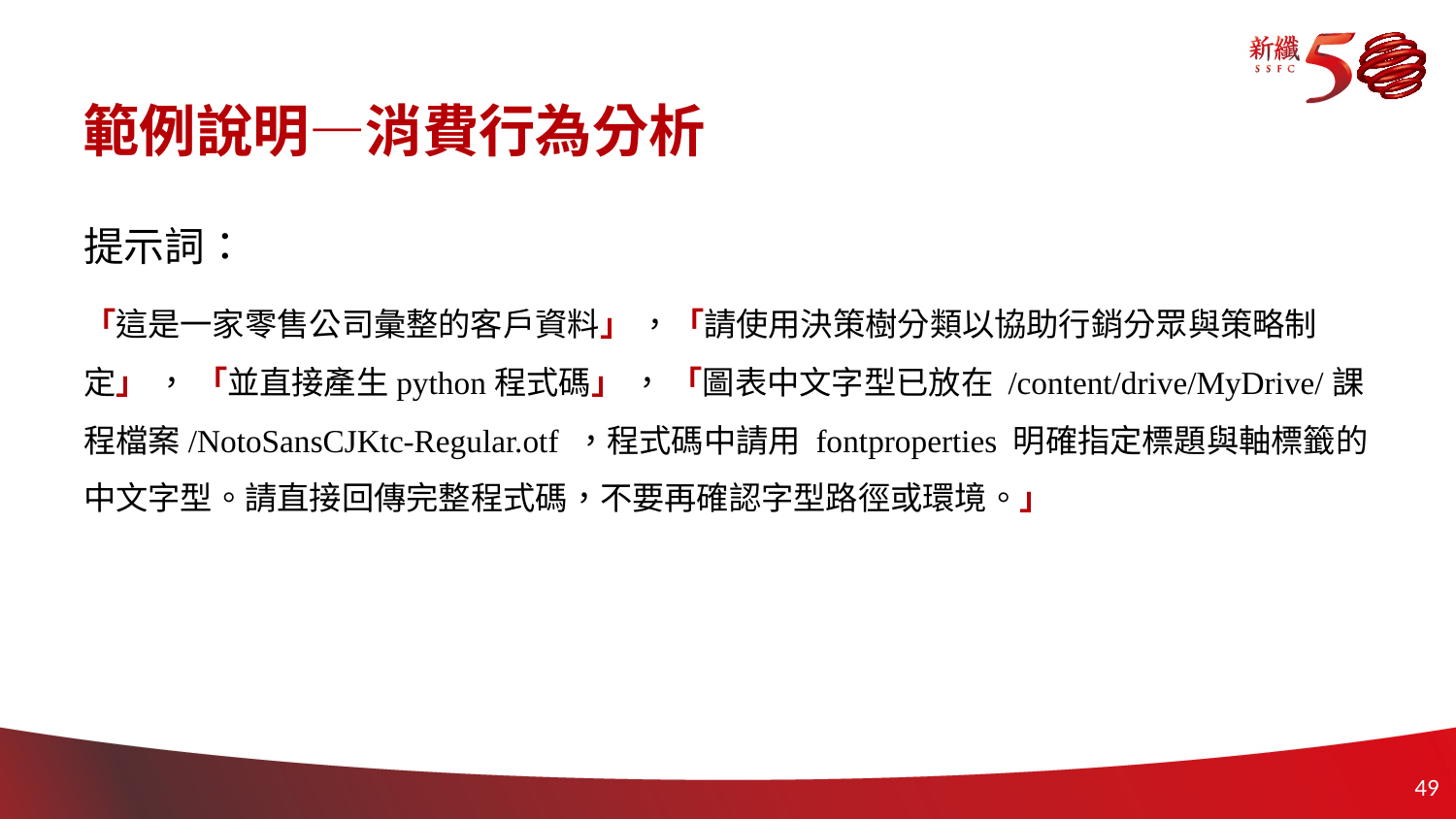

# 範例說明—消費行為分析
提示詞：
「這是一家零售公司彙整的客戶資料」 ，「請使用決策樹分類以協助行銷分眾與策略制定」 ， 「並直接產生python程式碼」 ， 「圖表中文字型已放在 /content/drive/MyDrive/課程檔案/NotoSansCJKtc-Regular.otf ，程式碼中請用 fontproperties 明確指定標題與軸標籤的中文字型。請直接回傳完整程式碼，不要再確認字型路徑或環境。」
49